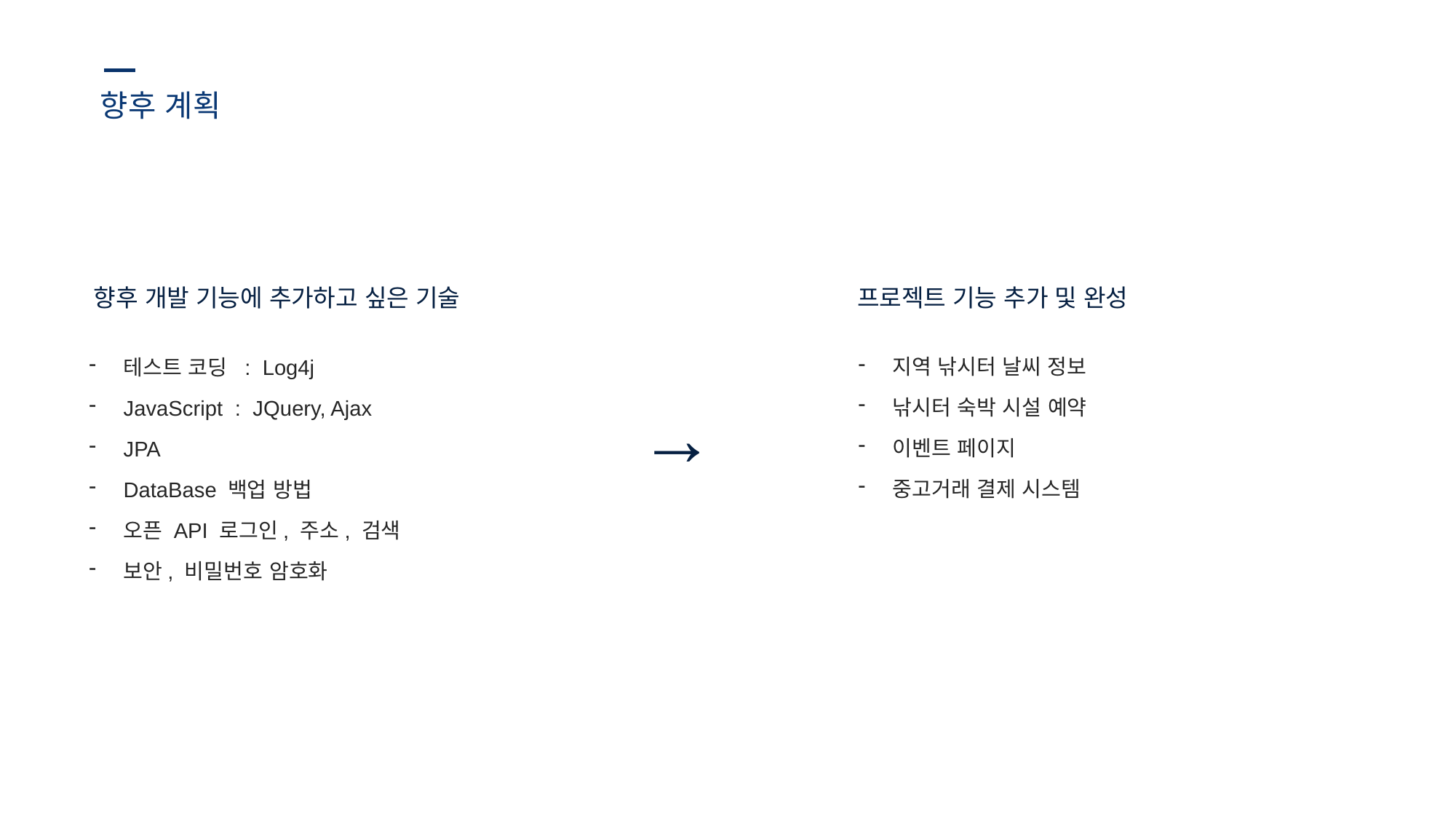

향후 계획
향후 개발 기능에 추가하고 싶은 기술
프로젝트 기능 추가 및 완성
지역 낚시터 날씨 정보
낚시터 숙박 시설 예약
이벤트 페이지
중고거래 결제 시스템
테스트 코딩  :  Log4j
JavaScript  :  JQuery, Ajax
JPA
DataBase 백업 방법
오픈 API 로그인, 주소, 검색
보안, 비밀번호 암호화
→